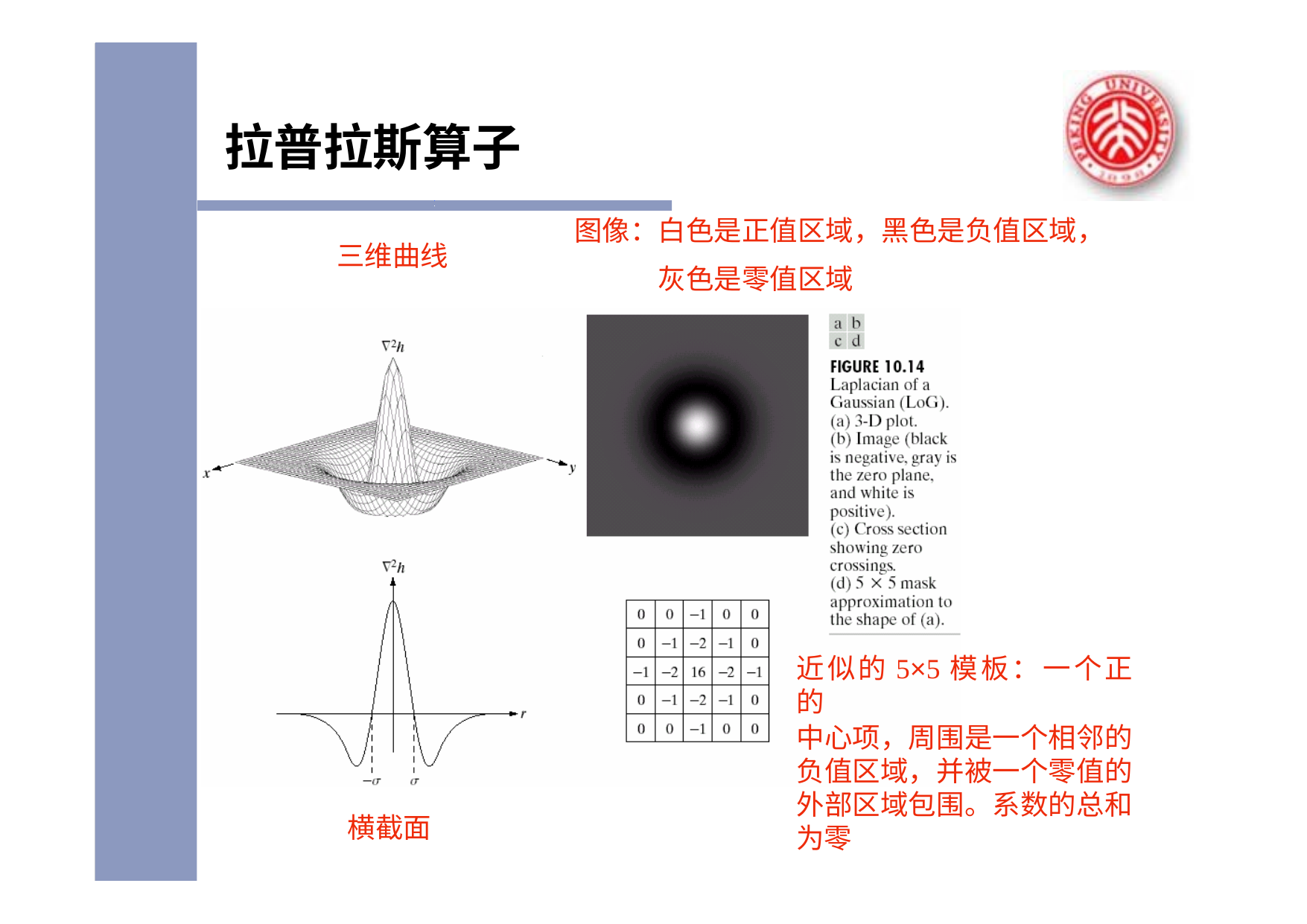

# 拉普拉斯算子
图像：白色是正值区域，黑色是负值区域， 灰色是零值区域

三维曲线

近似的5×5模板：一个正的
中心项，周围是一个相邻的 负值区域，并被一个零值的 外部区域包围。系数的总和 为零
横截面